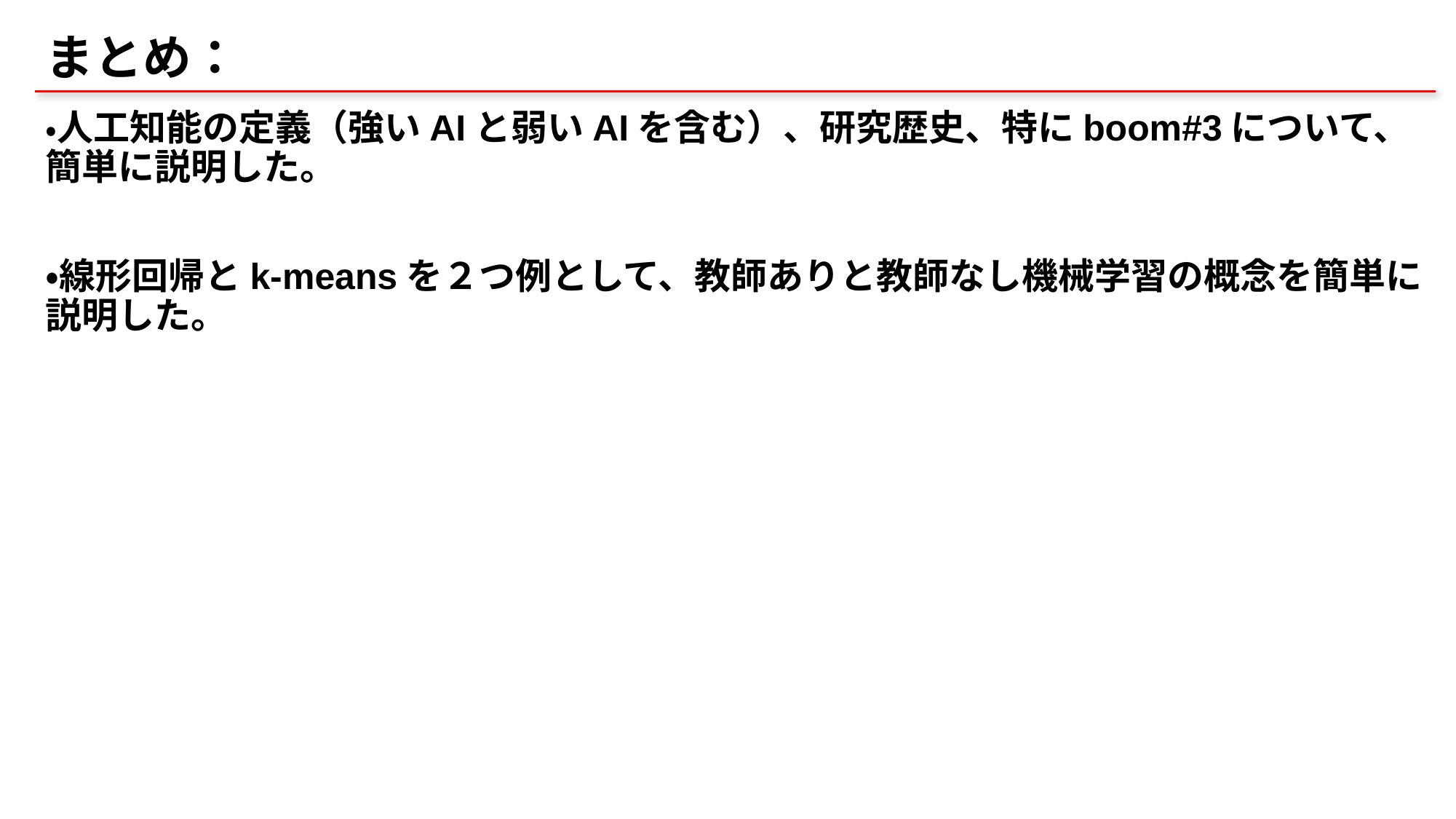

# まとめ：
・人工知能の定義（強いAIと弱いAIを含む）、研究歴史、特にboom#3について、簡単に説明した。

・線形回帰とk-meansを２つ例として、教師ありと教師なし機械学習の概念を簡単に説明した。